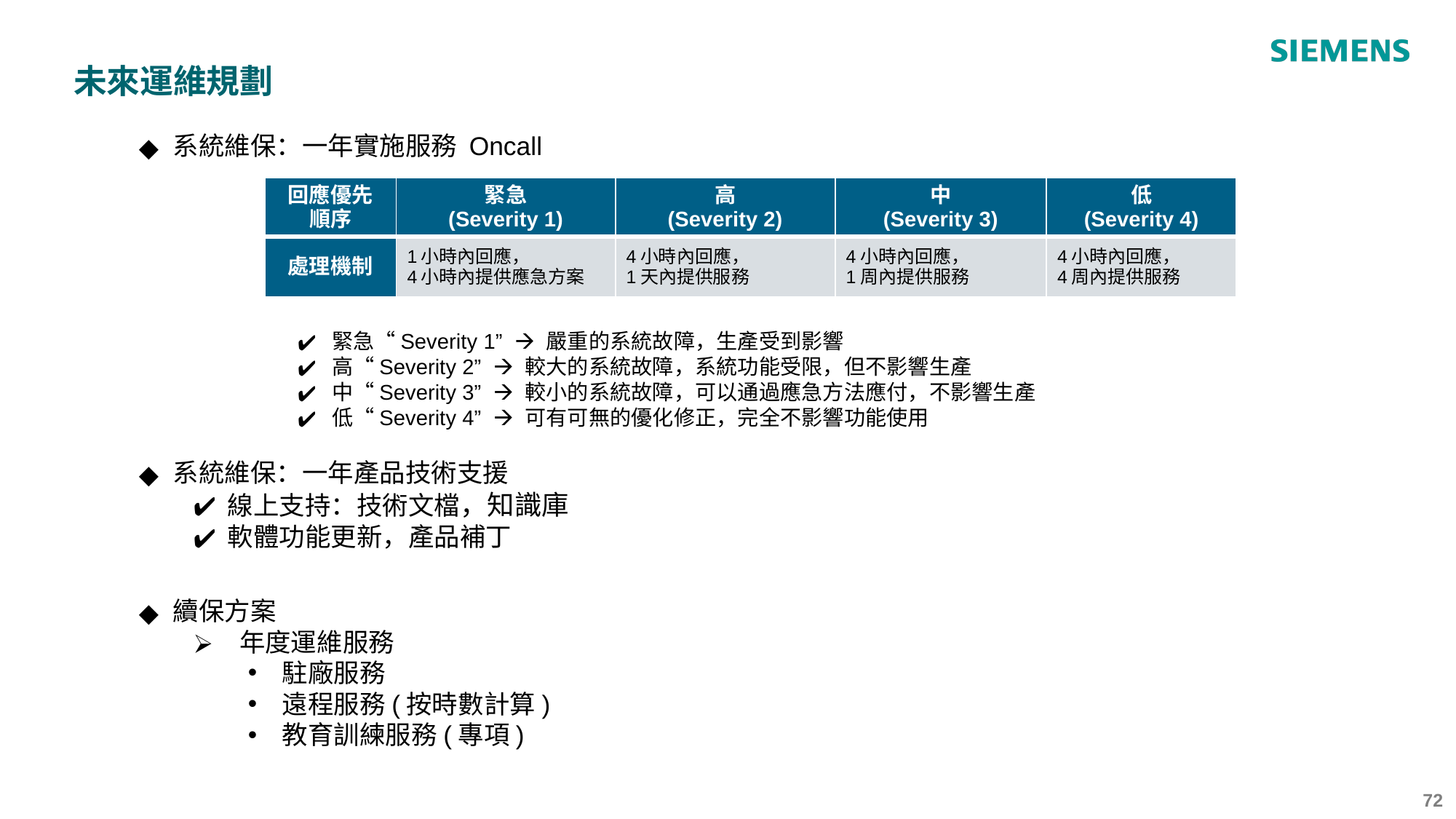

未來運維規劃

系統維保：一年實施服務 Oncall

| 回應優先 順序 | 緊急 (Severity 1) | 高 (Severity 2) | 中 (Severity 3) | 低 (Severity 4) |
| --- | --- | --- | --- | --- |
| 處理機制 | 1小時內回應， 4小時內提供應急方案 | 4小時內回應， 1天內提供服務 | 4小時內回應， 1周內提供服務 | 4小時內回應， 4周內提供服務 |
緊急“Severity 1”  🡪 嚴重的系統故障，生產受到影響
高“Severity 2”  🡪 較大的系統故障，系統功能受限，但不影響生產
中“Severity 3”  🡪 較小的系統故障，可以通過應急方法應付，不影響生產
低“Severity 4”  🡪 可有可無的優化修正，完全不影響功能使用
系統維保：一年產品技術支援
線上支持：技術文檔，知識庫
軟體功能更新，產品補丁
續保方案
 年度運維服務
駐廠服務
遠程服務(按時數計算)
教育訓練服務(專項)
72